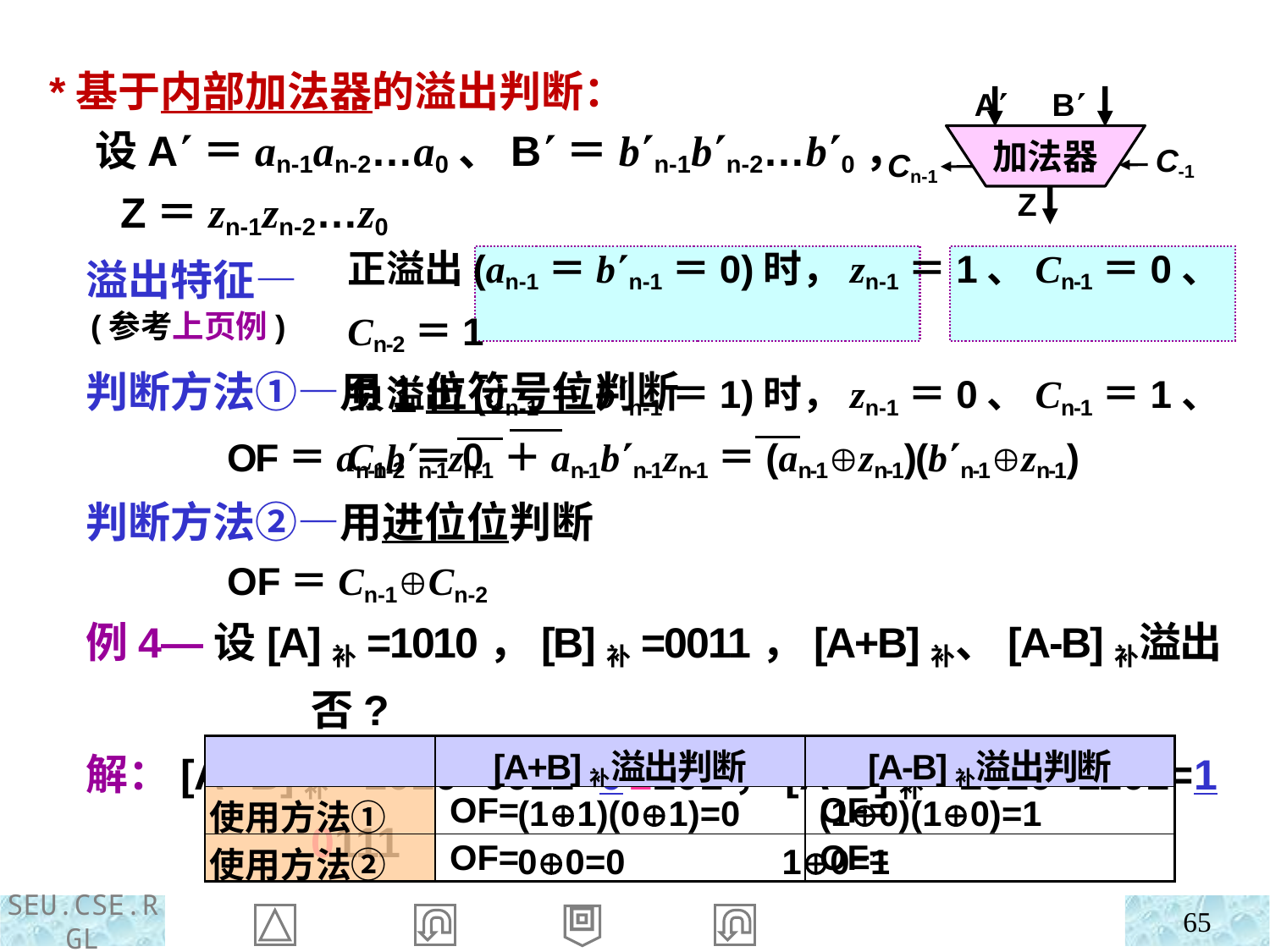

*基于内部加法器的溢出判断：
     设A′＝an-1an-2…a0、B′＝b′n-1b′n-2…b′0，
       Z＝zn-1zn-2…z0
    溢出特征—
      (参考上页例)
A′     B′

加法器
C-1
Cn-1

Z
正溢出(an-1＝b′n-1＝0)时，zn-1＝1、Cn-1＝0、Cn-2＝1
负溢出(an-1＝b′n-1＝1)时，zn-1＝0、Cn-1＝1、Cn-2＝0

    判断方法①—用1位符号位判断
                OF＝an-1b′n-1zn-1＋an-1b′n-1zn-1＝(an-1⊕zn-1)(b′n-1⊕zn-1)
    判断方法②—用进位位判断
                OF＝Cn-1⊕Cn-2
    例4—设[A]补=1010，[B]补=0011，[A+B]补、[A-B]补溢出否?
    解：[A+B]补=1010+0011=0 1101，[A-B]补=1010+1101=1 0111
|  | [A+B]补溢出判断 | [A-B]补溢出判断 |
| --- | --- | --- |
| 使用方法① | OF= | OF= |
| 使用方法② | OF= | OF= |
(1⊕1)(0⊕1)=0       (1⊕0)(1⊕0)=1
0⊕0=0               1⊕0=1
65

回